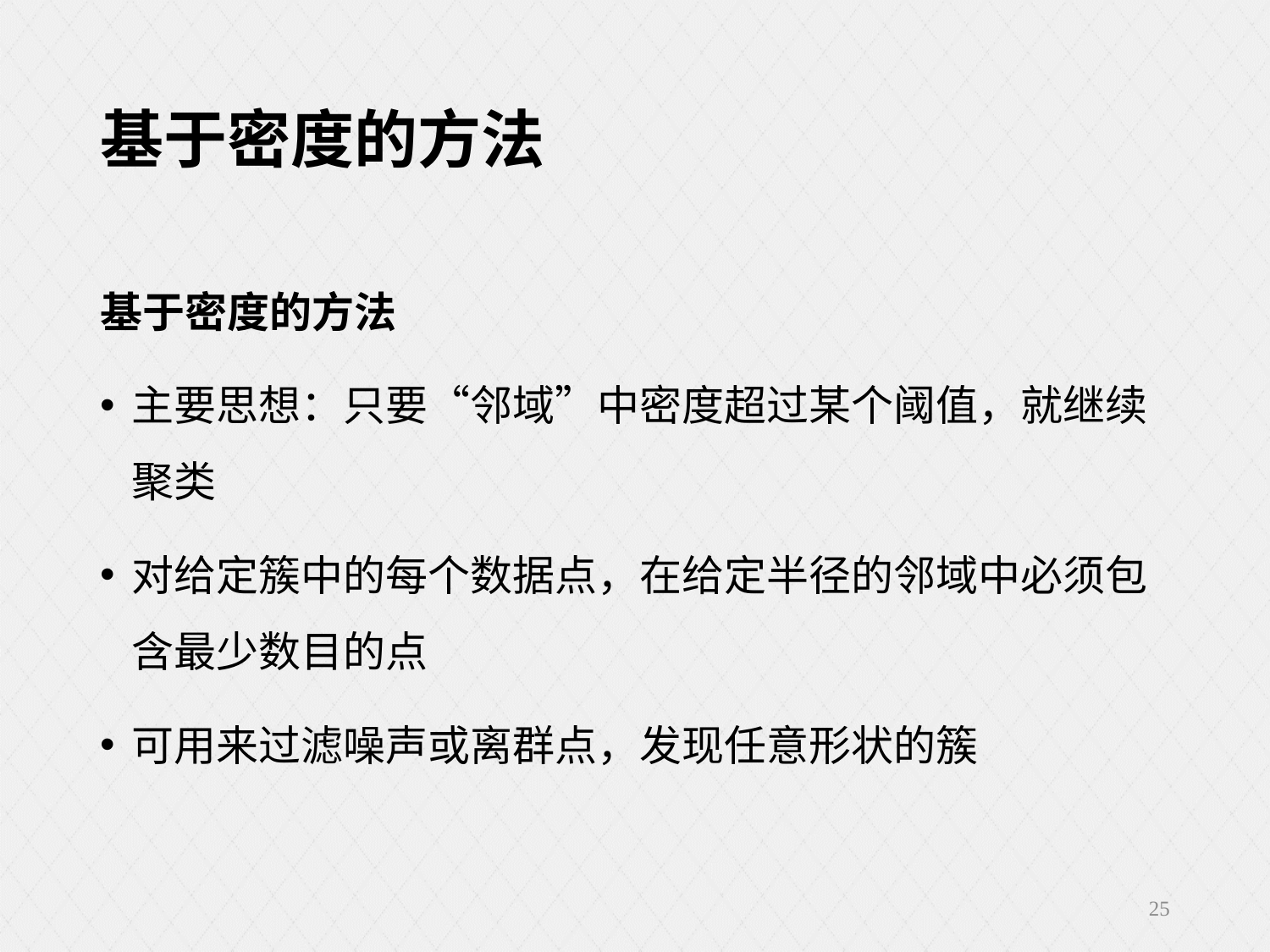

# 基于密度的方法
基于密度的方法
主要思想：只要“邻域”中密度超过某个阈值，就继续聚类
对给定簇中的每个数据点，在给定半径的邻域中必须包含最少数目的点
可用来过滤噪声或离群点，发现任意形状的簇
25